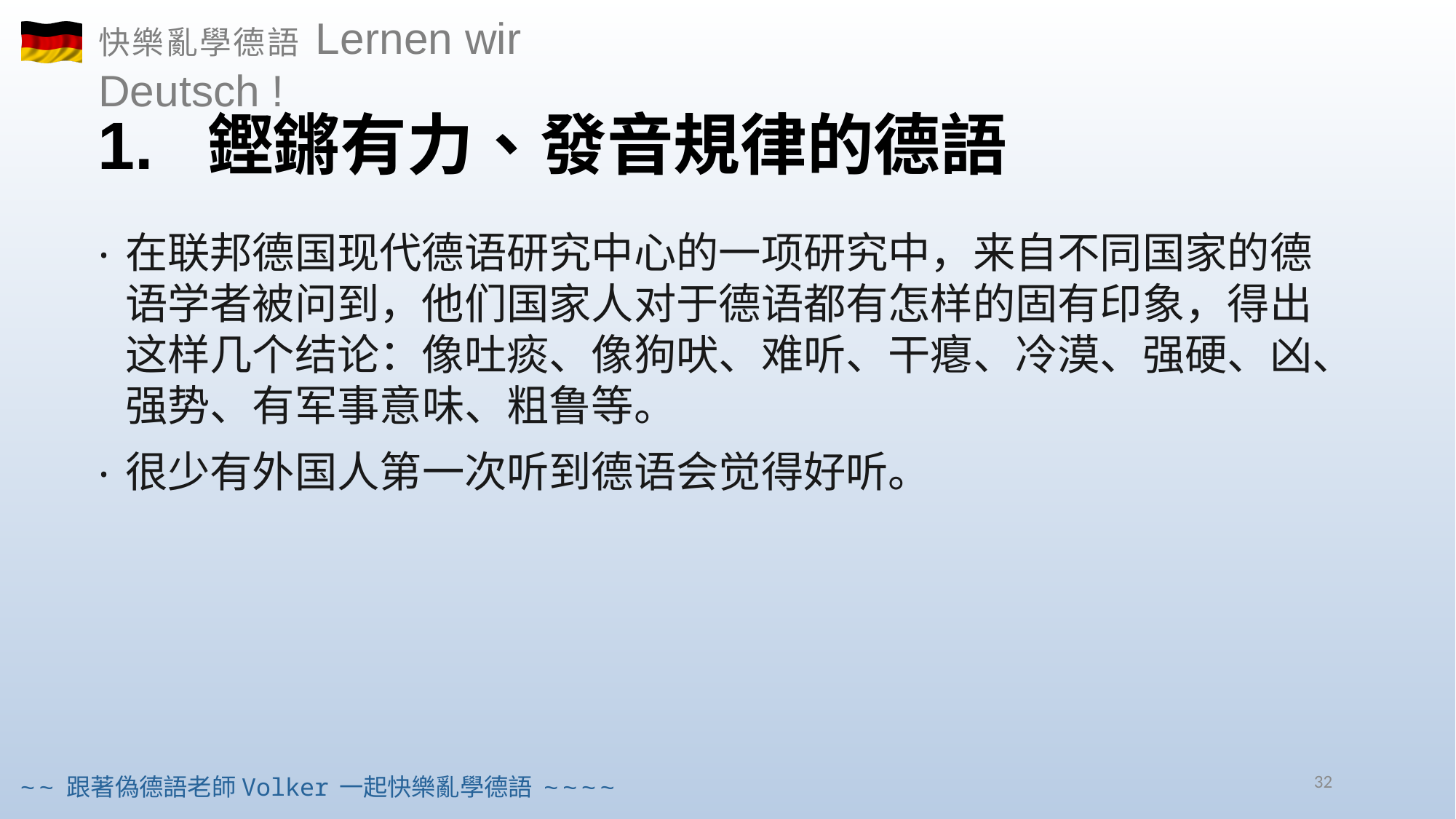

# 1.  鏗鏘有力、發音規律的德語
在联邦德国现代德语研究中心的一项研究中，来自不同国家的德语学者被问到，他们国家人对于德语都有怎样的固有印象，得出这样几个结论：像吐痰、像狗吠、难听、干瘪、冷漠、强硬、凶、强势、有军事意味、粗鲁等。
很少有外国人第一次听到德语会觉得好听。
32